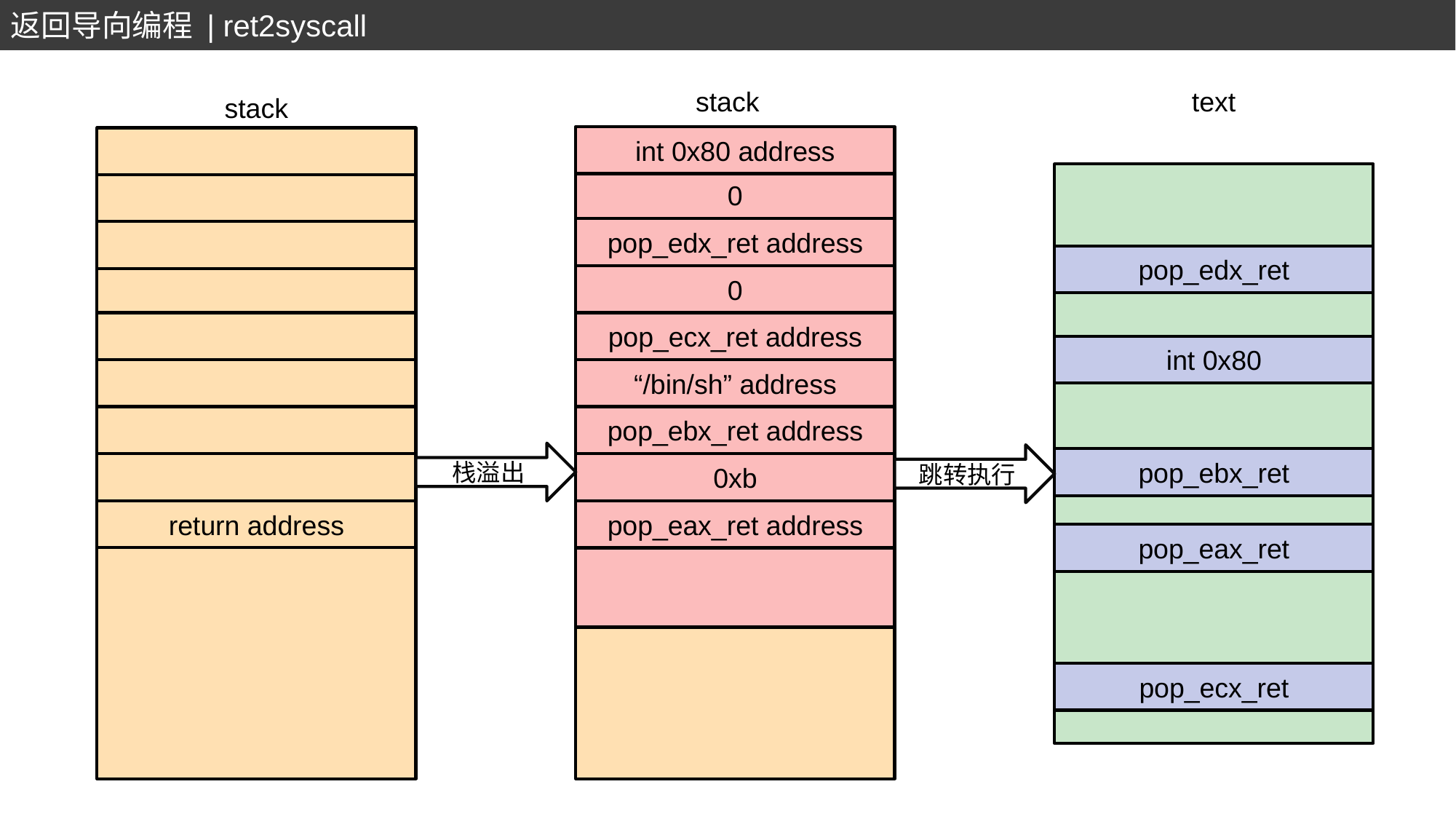

返回导向编程 | ret2syscall
stack
text
stack
int 0x80 address

0

pop_edx_ret address

pop_edx_ret

0

pop_ecx_ret address
int 0x80

“/bin/sh” address

pop_ebx_ret address
栈溢出
跳转执行
pop_ebx_ret

0xb
return address
pop_eax_ret address
pop_eax_ret

pop_ecx_ret